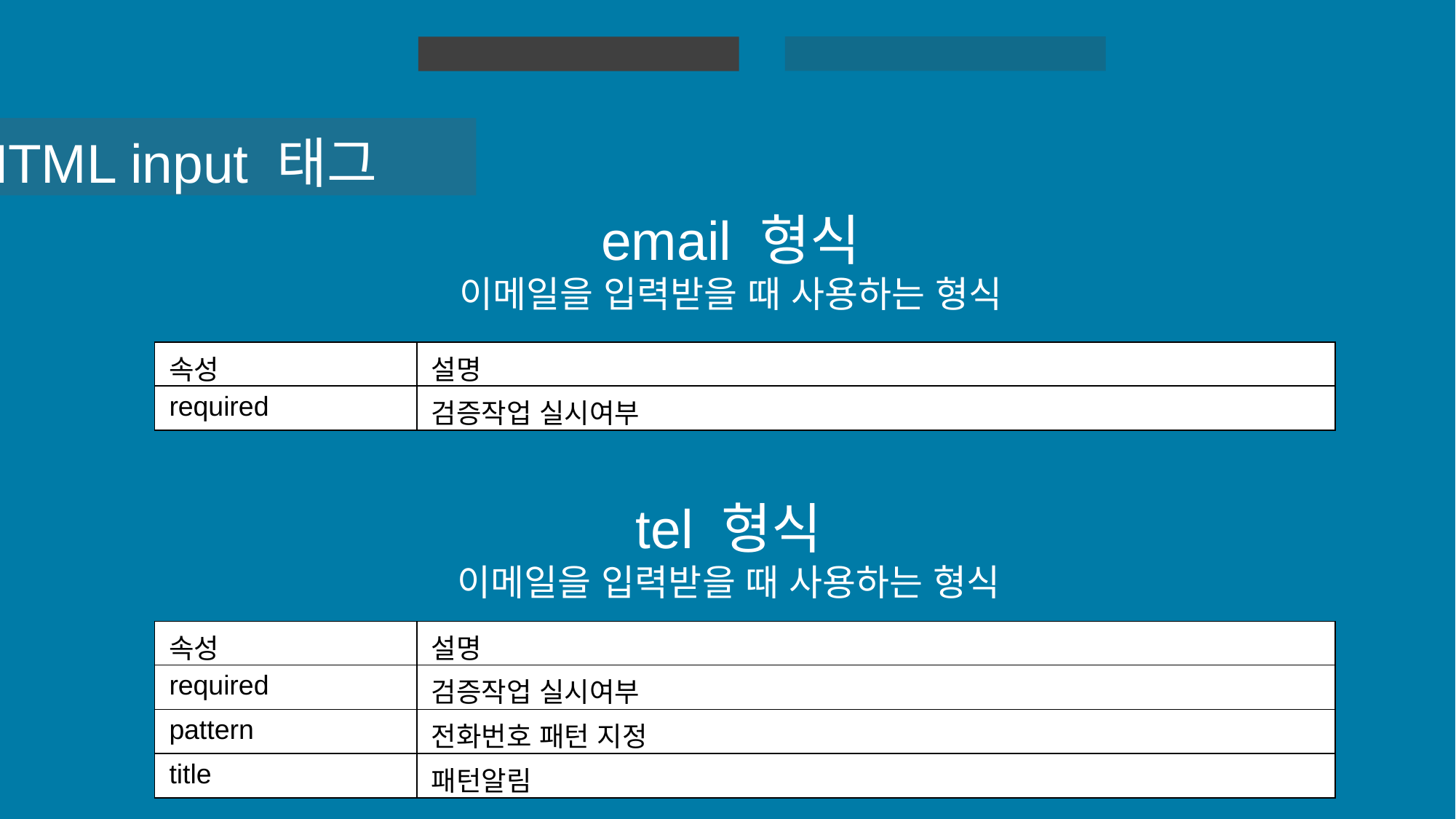

HTML 실습
HTML

HTML input 태그
email 형식
이메일을 입력받을 때 사용하는 형식
| 속성 | 설명 |
| --- | --- |
| required | 검증작업 실시여부 |
tel 형식
이메일을 입력받을 때 사용하는 형식
| 속성 | 설명 |
| --- | --- |
| required | 검증작업 실시여부 |
| pattern | 전화번호 패턴 지정 |
| title | 패턴알림 |